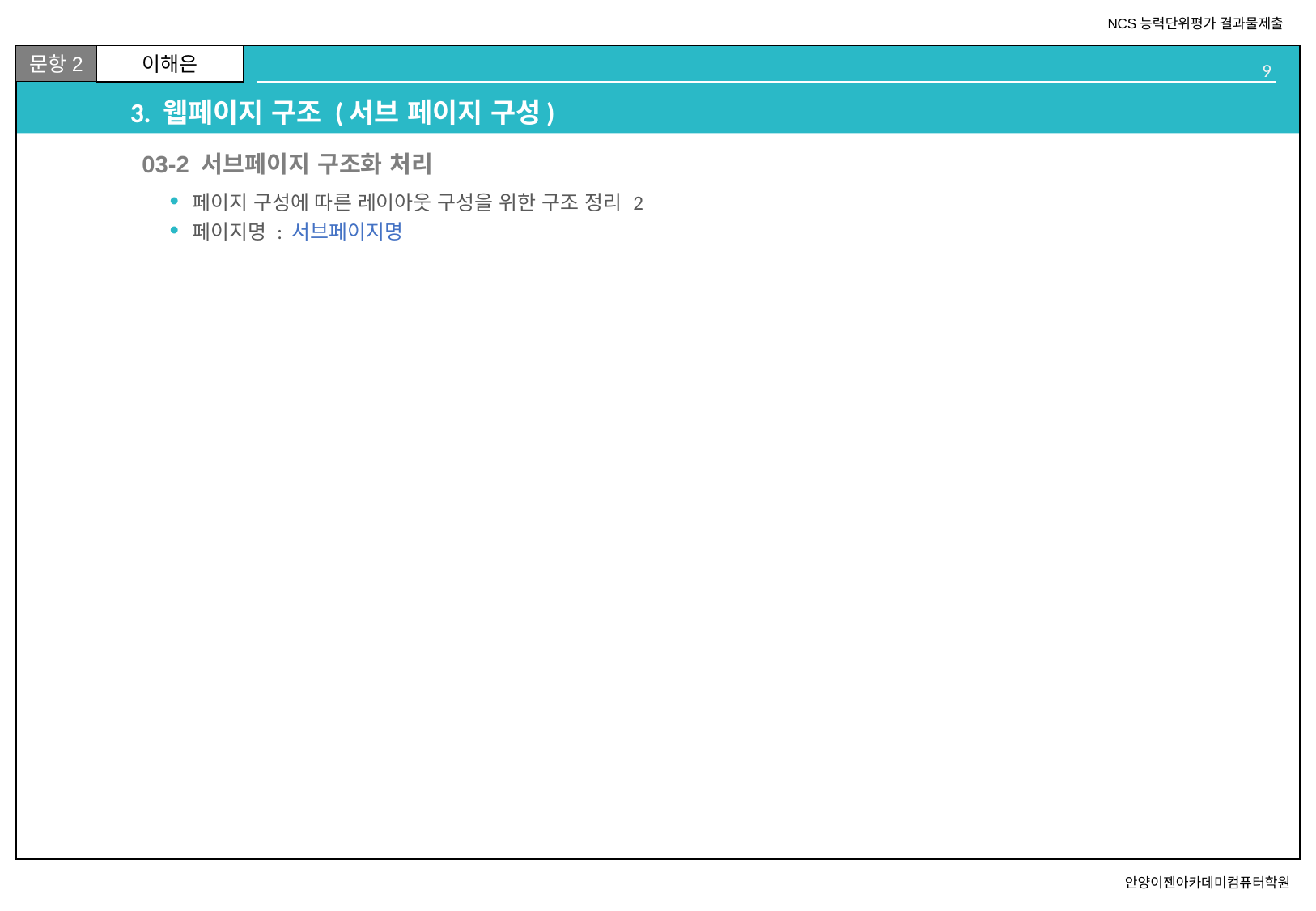

# 3. 웹페이지 구조 (서브 페이지 구성)
03-2 서브페이지 구조화 처리
페이지 구성에 따른 레이아웃 구성을 위한 구조 정리 2
페이지명 : 서브페이지명